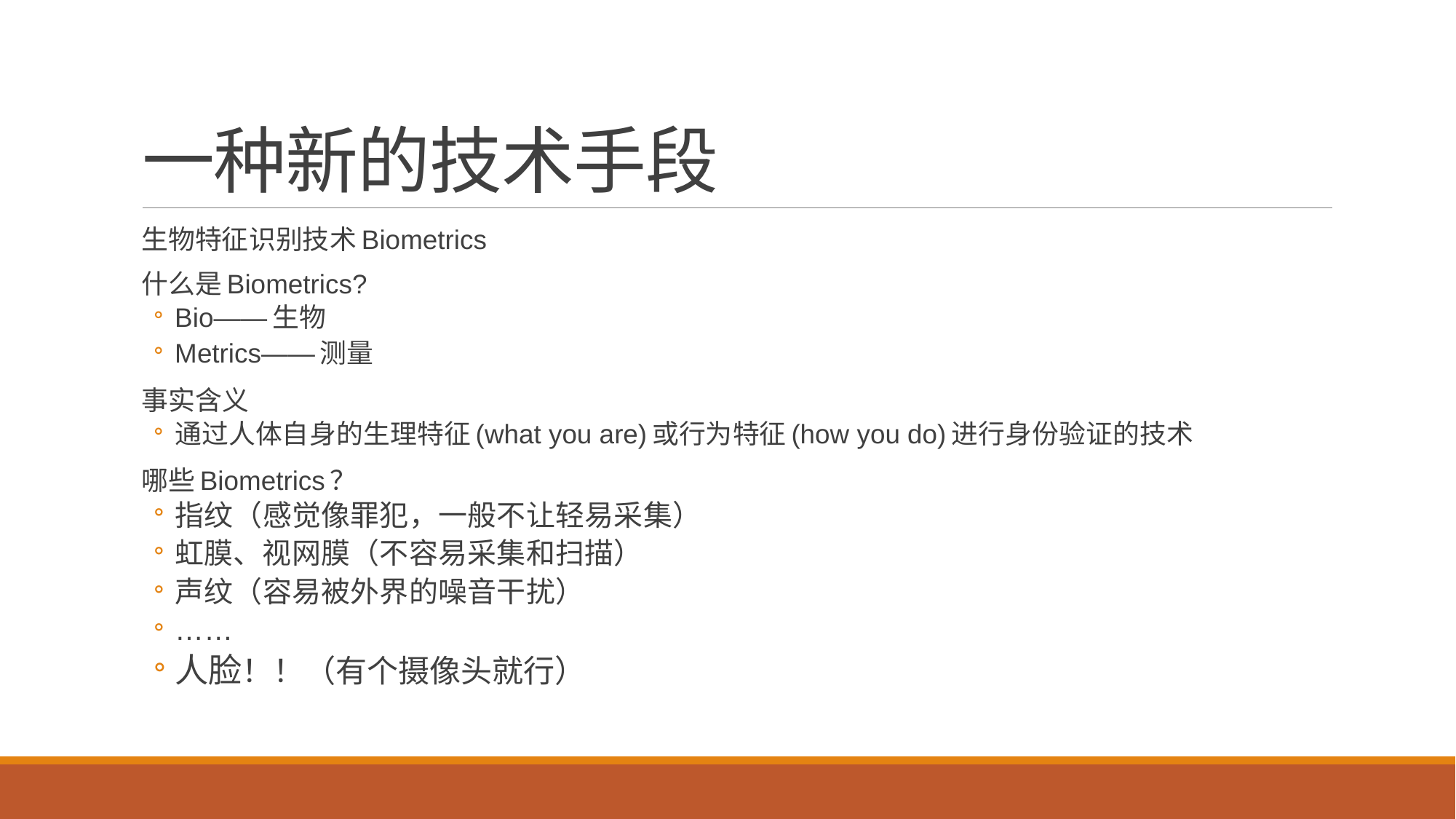

# 一种新的技术手段
生物特征识别技术Biometrics
什么是Biometrics?
Bio——生物
Metrics——测量
事实含义
通过人体自身的生理特征(what you are)或行为特征(how you do)进行身份验证的技术
哪些Biometrics？
指纹（感觉像罪犯，一般不让轻易采集）
虹膜、视网膜（不容易采集和扫描）
声纹（容易被外界的噪音干扰）
……
人脸！！（有个摄像头就行）

41